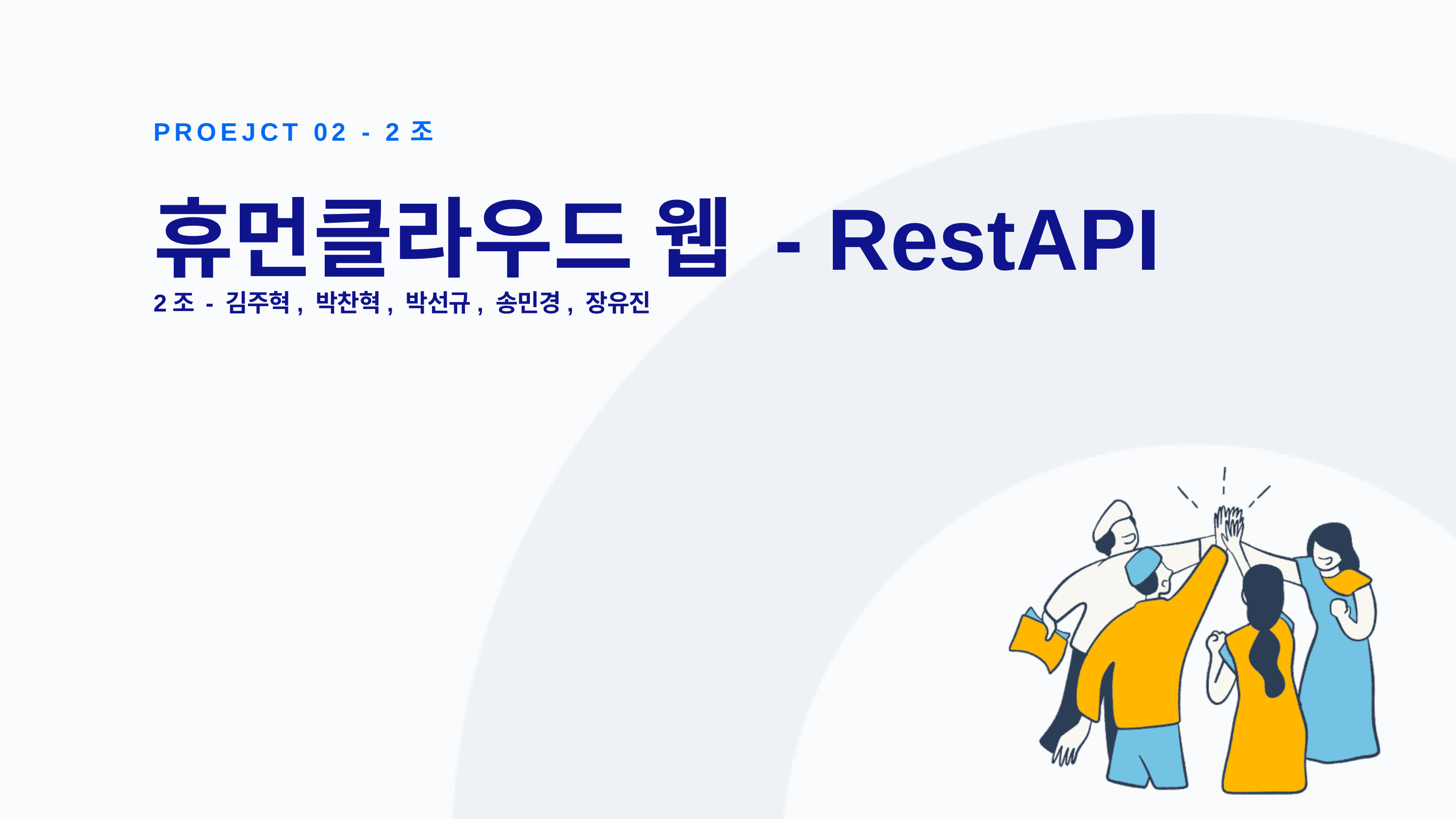

PROEJCT 02 - 2조

휴먼클라우드 웹 - RestAPI
2조 - 김주혁, 박찬혁, 박선규, 송민경, 장유진